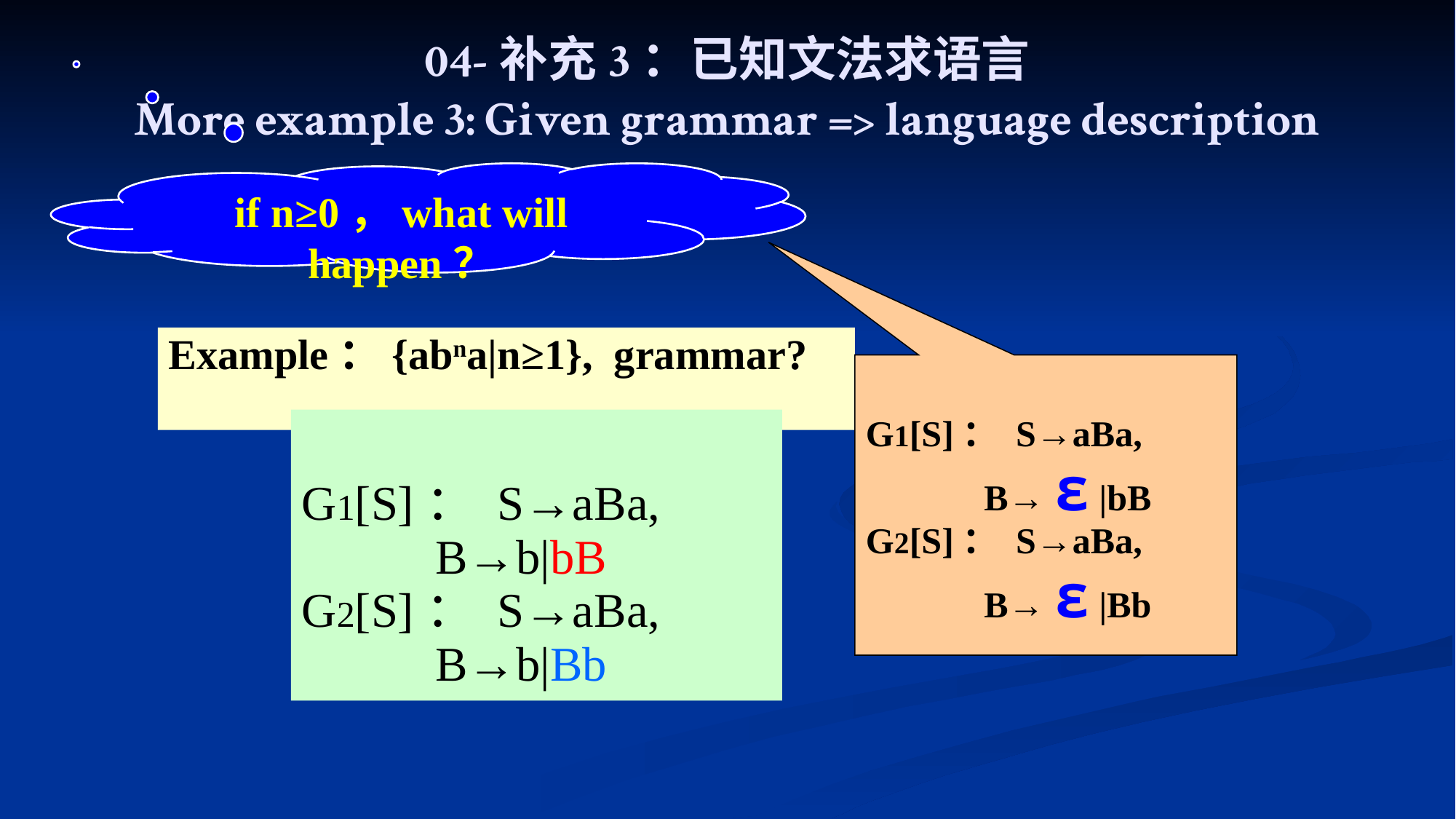

# 04-补充3：已知文法求语言 More example 3: Given grammar => language description
if n≥0，what will happen？
Example：{abna|n≥1},  grammar?

G1[S]： S→aBa,
	 B→ ε |bB
G2[S]： S→aBa,
	 B→ ε |Bb

G1[S]： S→aBa,
	  B→b|bB
G2[S]： S→aBa,
	  B→b|Bb
142